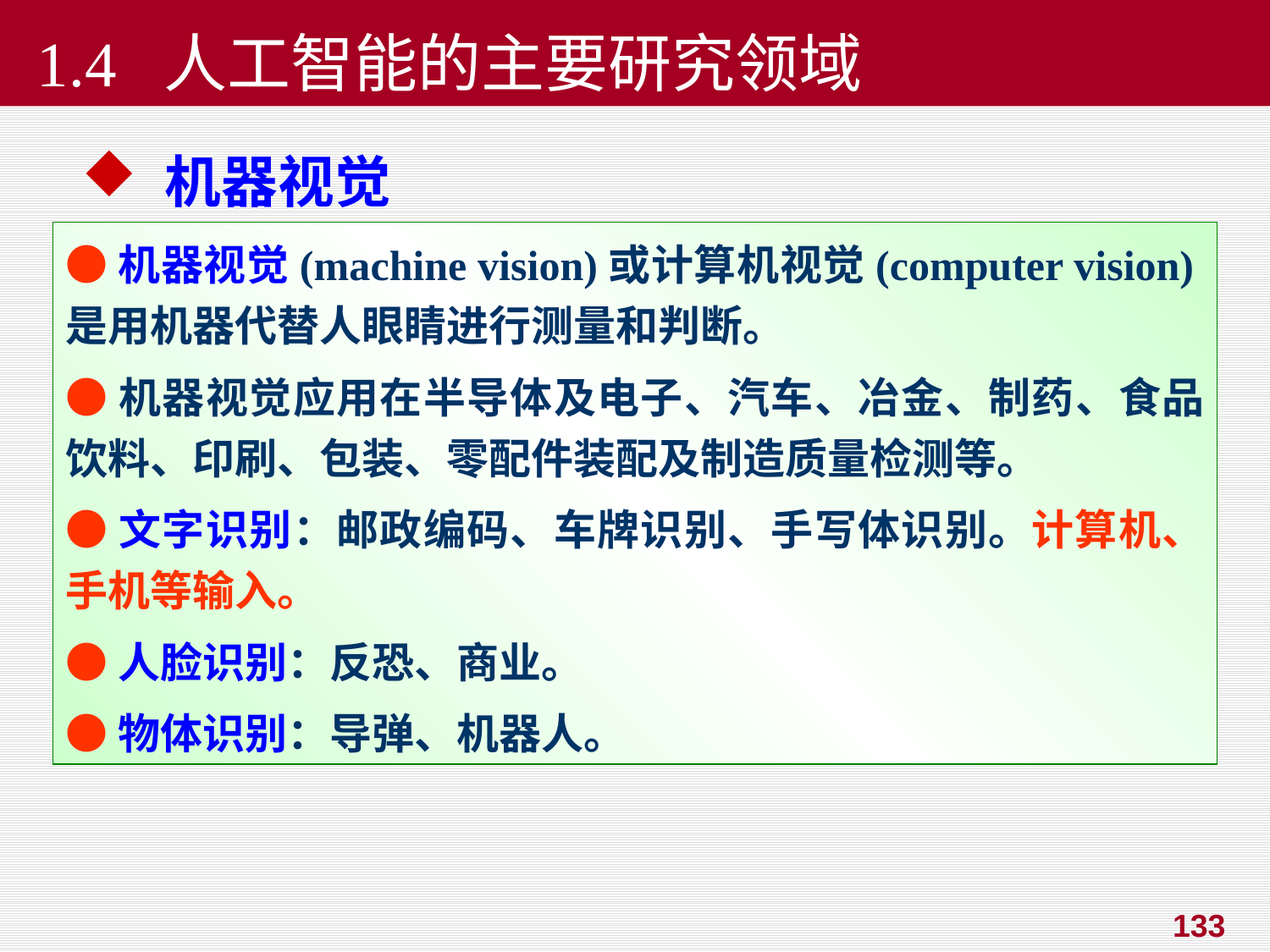

# 1.4  人工智能的主要研究领域
 机器视觉

●机器视觉(machine vision)或计算机视觉(computer vision)是用机器代替人眼睛进行测量和判断。
●机器视觉应用在半导体及电子、汽车、冶金、制药、食品饮料、印刷、包装、零配件装配及制造质量检测等。
●文字识别：邮政编码、车牌识别、手写体识别。计算机、手机等输入。
●人脸识别：反恐、商业。
●物体识别：导弹、机器人。
133